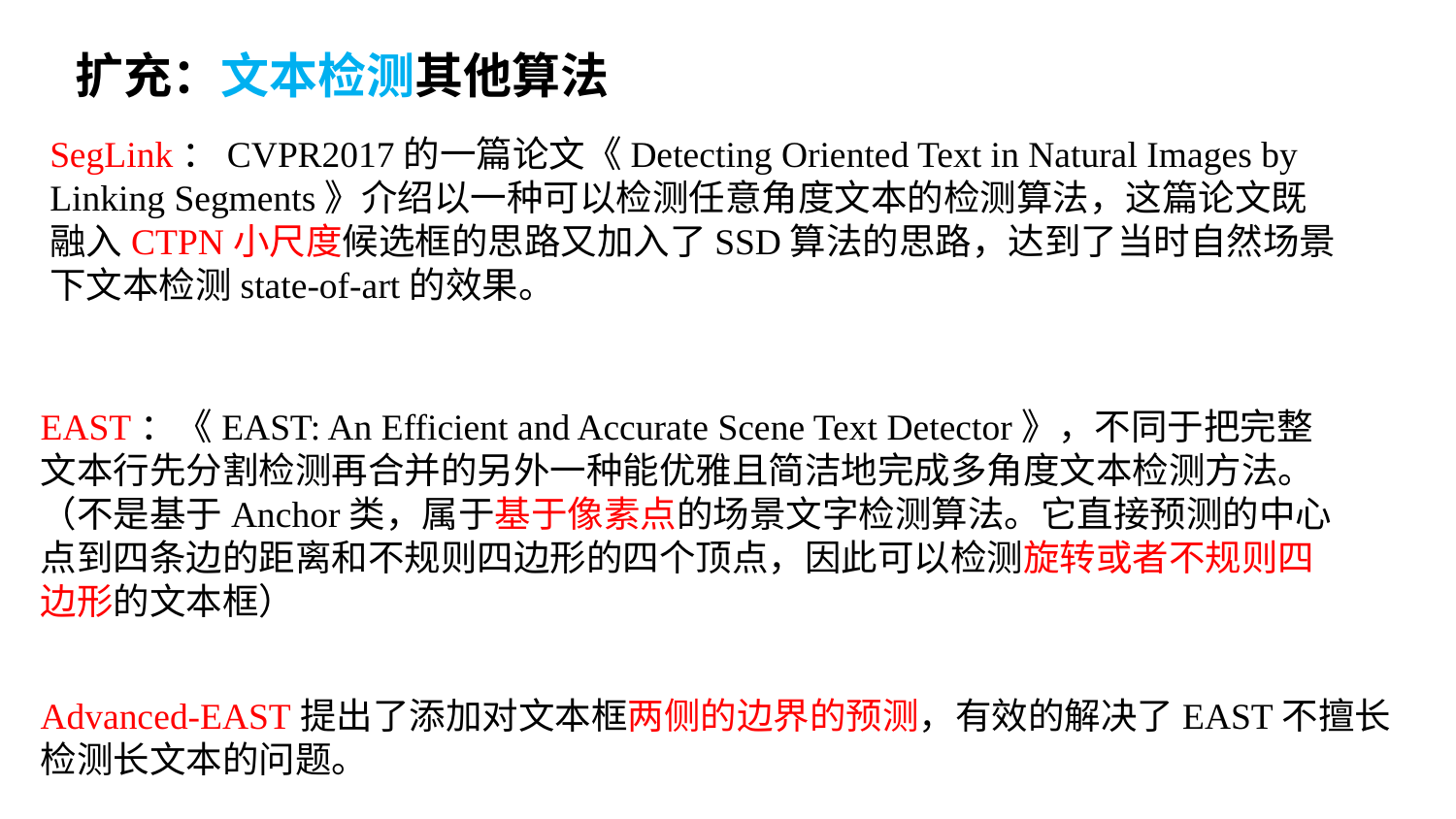

扩充：文本检测其他算法
SegLink：CVPR2017的一篇论文《Detecting Oriented Text in Natural Images by Linking Segments》介绍以一种可以检测任意角度文本的检测算法，这篇论文既融入CTPN小尺度候选框的思路又加入了SSD算法的思路，达到了当时自然场景下文本检测state-of-art的效果。
EAST：《EAST: An Efficient and Accurate Scene Text Detector》，不同于把完整文本行先分割检测再合并的另外一种能优雅且简洁地完成多角度文本检测方法。（不是基于Anchor类，属于基于像素点的场景文字检测算法。它直接预测的中心点到四条边的距离和不规则四边形的四个顶点，因此可以检测旋转或者不规则四边形的文本框）
Advanced-EAST提出了添加对文本框两侧的边界的预测，有效的解决了EAST不擅长检测长文本的问题。